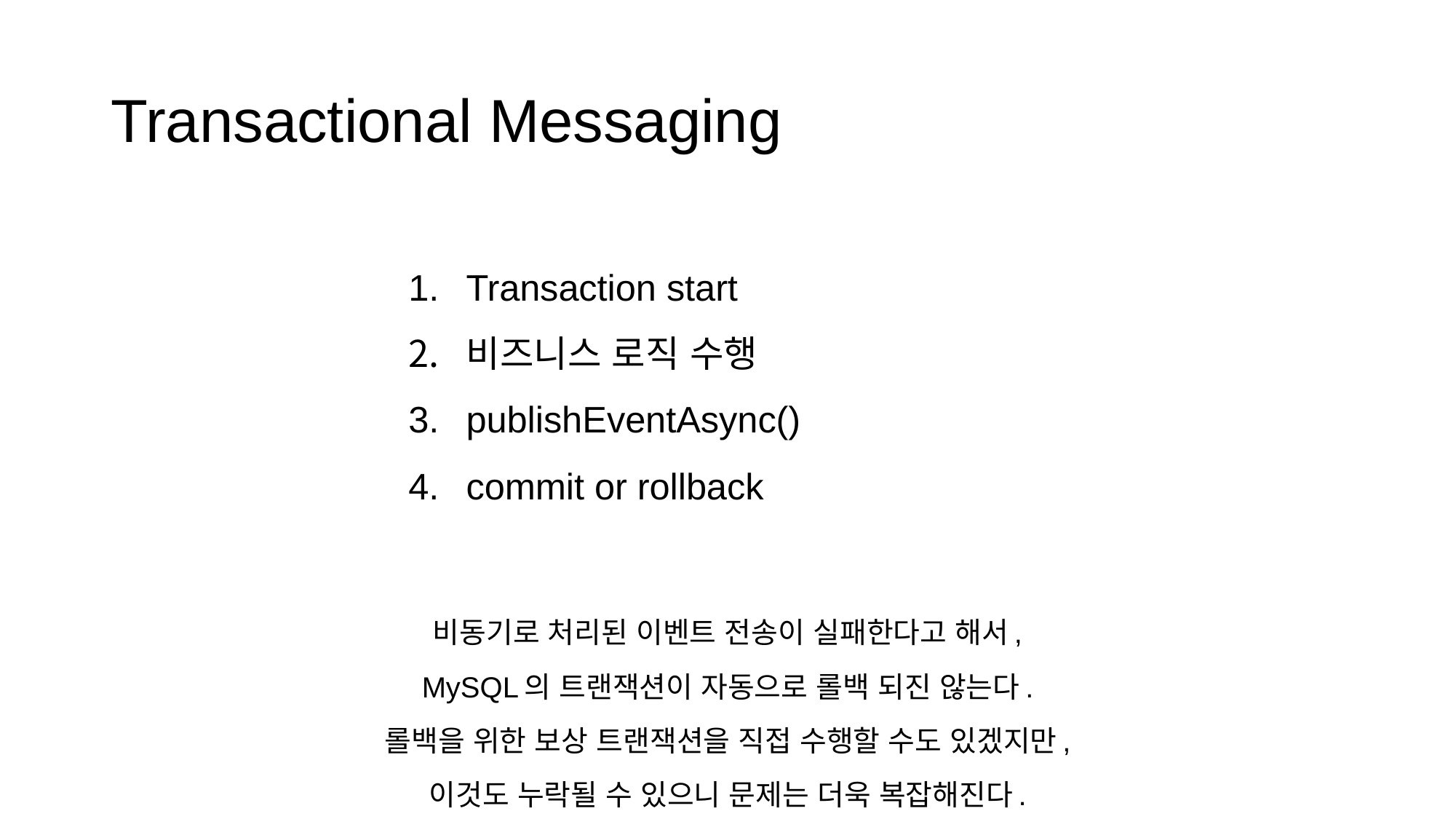

# Transactional Messaging
Transaction start
비즈니스 로직 수행
publishEventAsync()
commit or rollback

비동기로 처리된 이벤트 전송이 실패한다고 해서,
MySQL의 트랜잭션이 자동으로 롤백 되진 않는다.
롤백을 위한 보상 트랜잭션을 직접 수행할 수도 있겠지만,
이것도 누락될 수 있으니 문제는 더욱 복잡해진다.